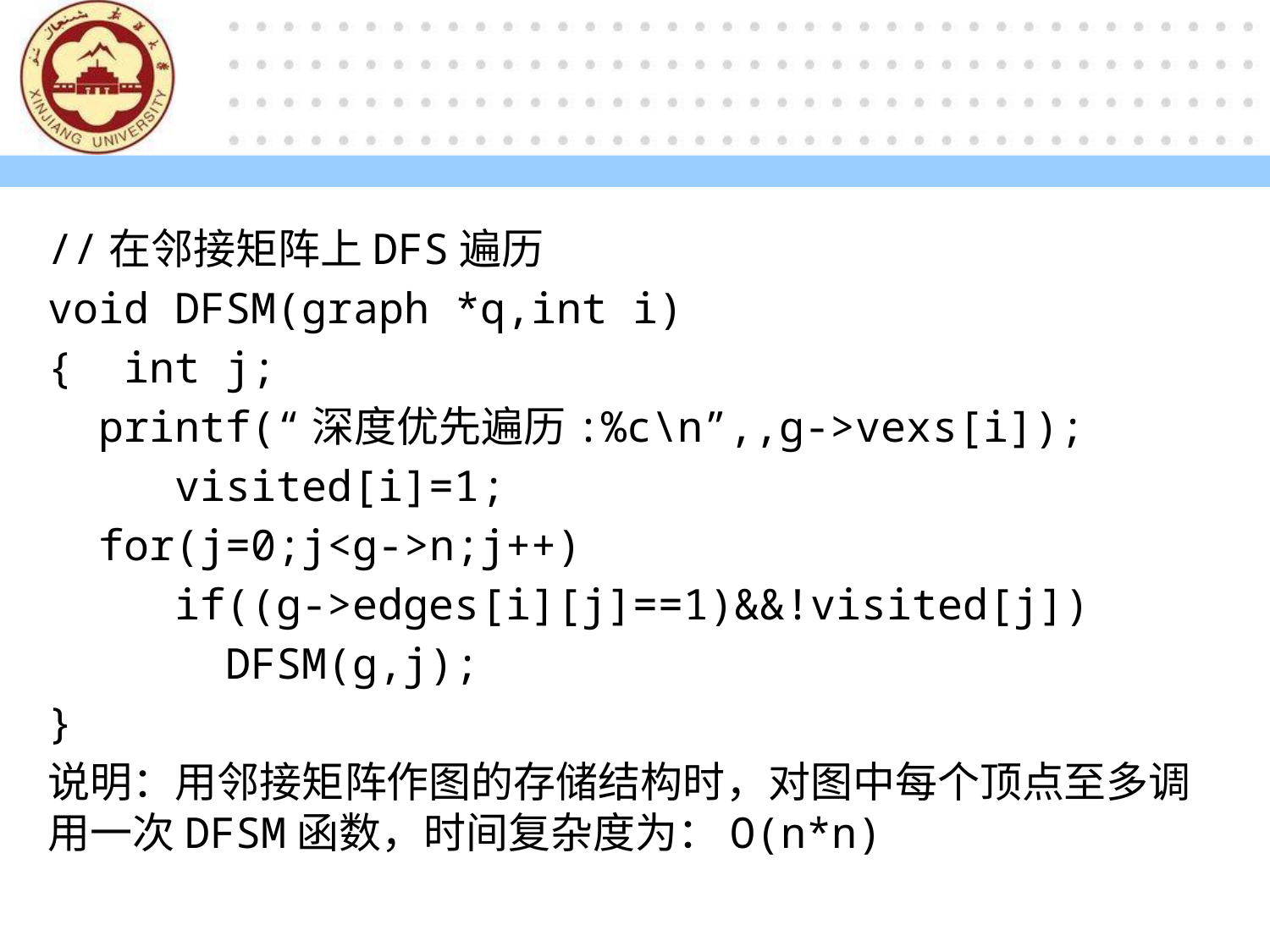

#
//在邻接矩阵上DFS遍历
void DFSM(graph *q,int i)
{  int j;
  printf(“深度优先遍历:%c\n”,,g->vexs[i]);
	visited[i]=1;
  for(j=0;j<g->n;j++)
	if((g->edges[i][j]==1)&&!visited[j])
	  DFSM(g,j);
}
说明：用邻接矩阵作图的存储结构时，对图中每个顶点至多调用一次DFSM函数，时间复杂度为：O(n*n)